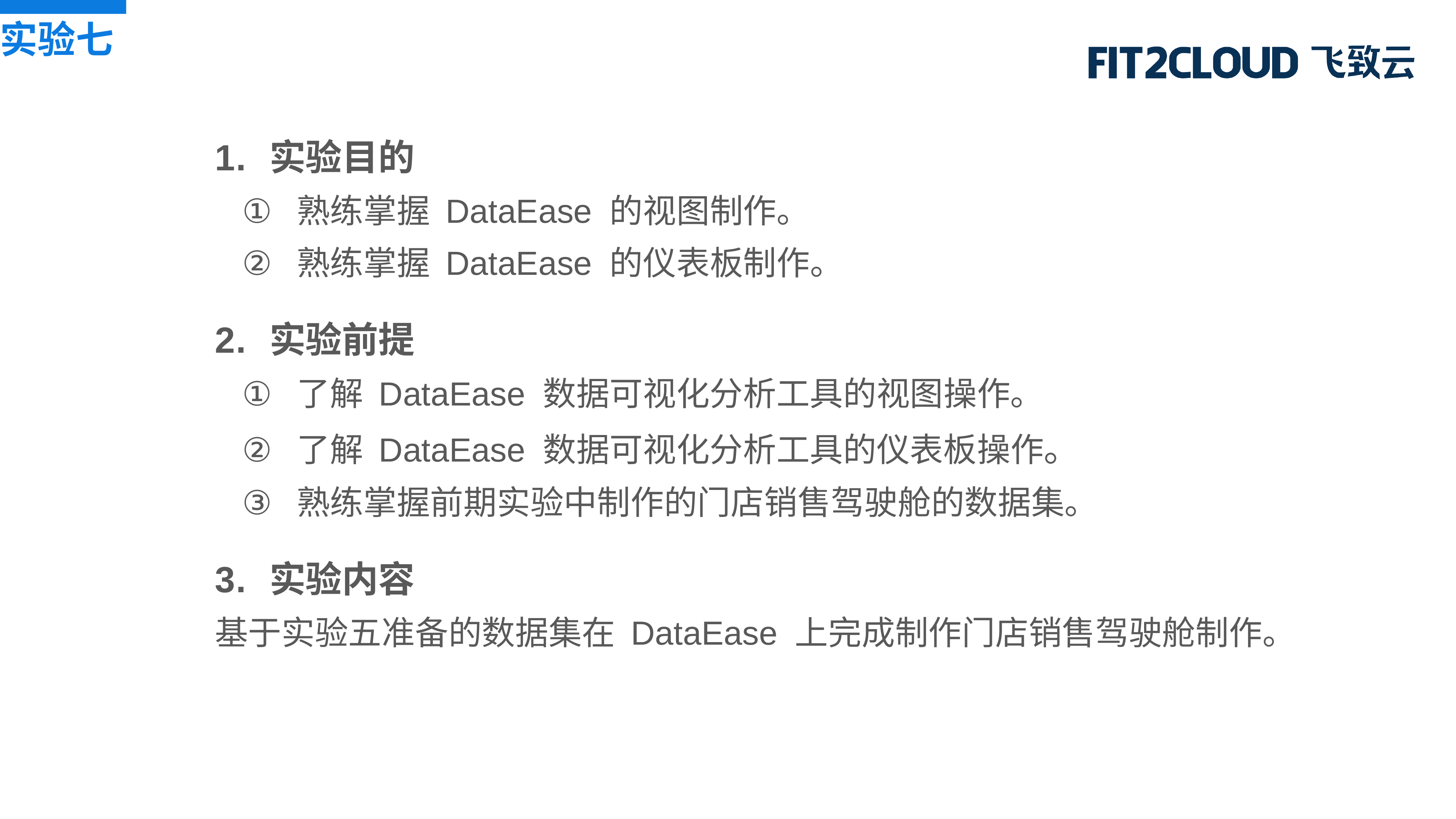

实验七

实验目的
熟练掌握 DataEase 的视图制作。
熟练掌握 DataEase 的仪表板制作。
实验前提
了解 DataEase 数据可视化分析工具的视图操作。
了解 DataEase 数据可视化分析工具的仪表板操作。
熟练掌握前期实验中制作的门店销售驾驶舱的数据集。
实验内容
基于实验五准备的数据集在 DataEase 上完成制作门店销售驾驶舱制作。